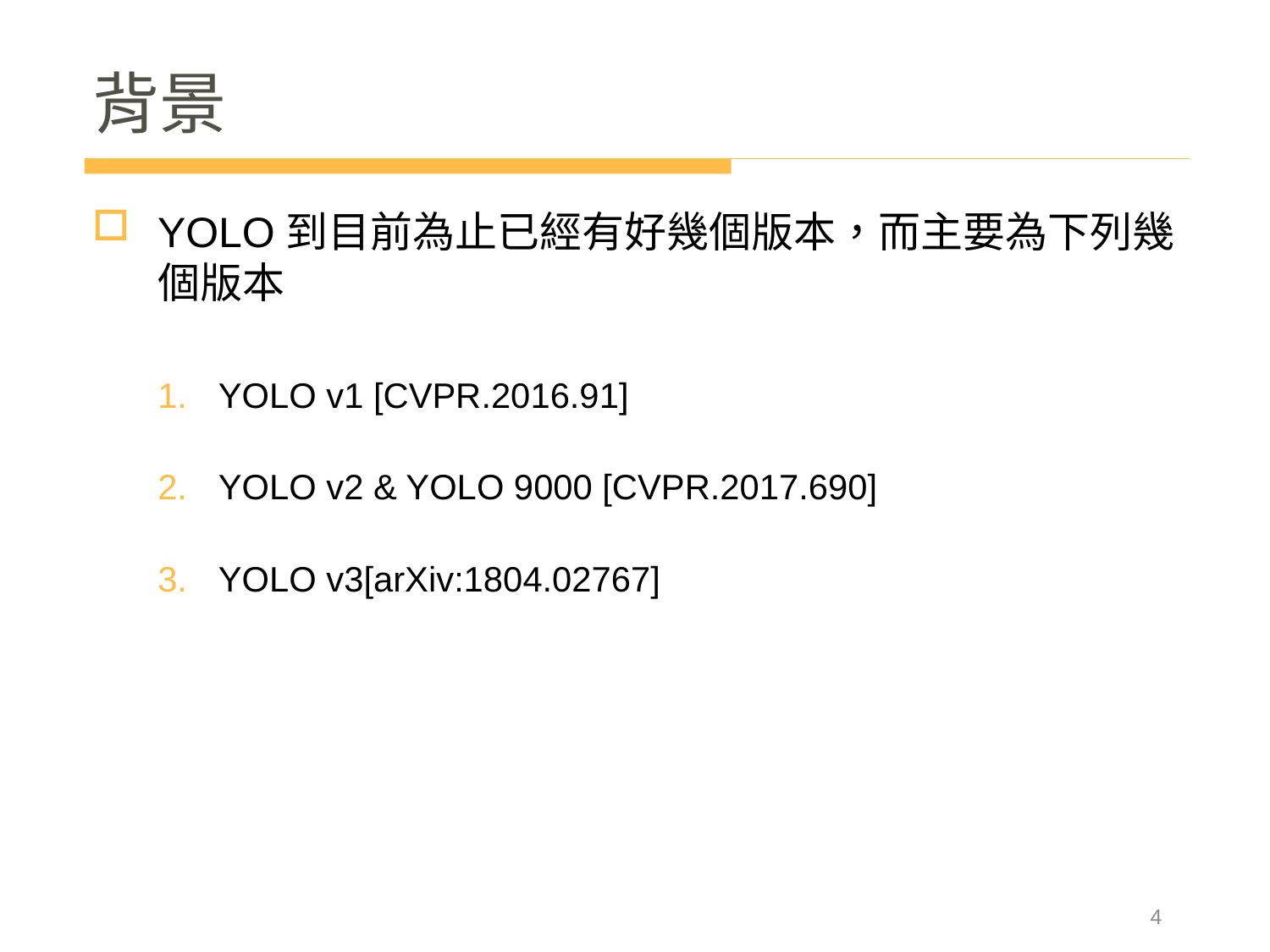

# 背景
YOLO到目前為止已經有好幾個版本，而主要為下列幾個版本

YOLO v1 [CVPR.2016.91]
YOLO v2 & YOLO 9000 [CVPR.2017.690]
YOLO v3[arXiv:1804.02767]
4